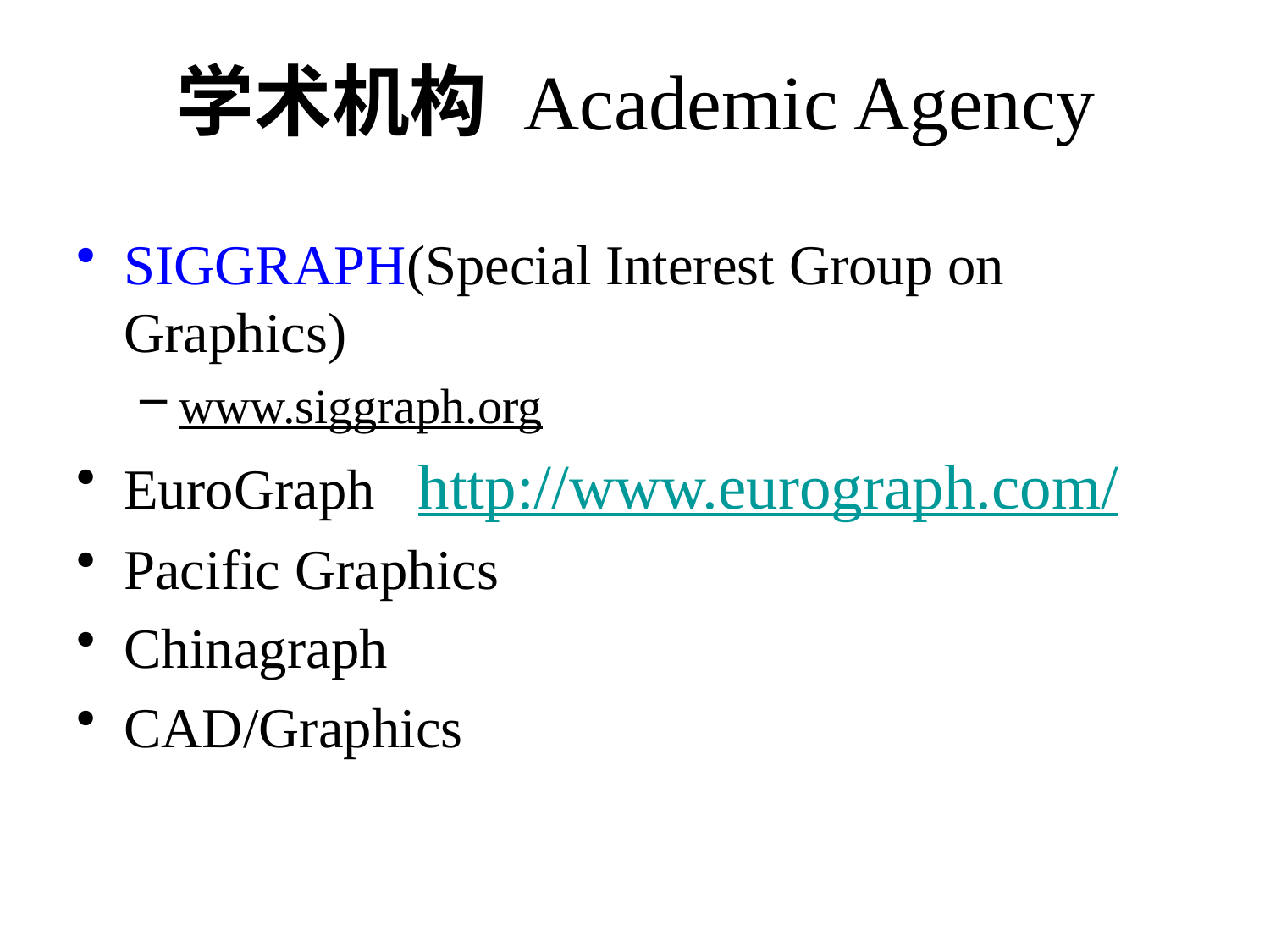

# 学术机构 Academic Agency
SIGGRAPH(Special Interest Group on Graphics)
www.siggraph.org
EuroGraph   http://www.eurograph.com/
Pacific Graphics
Chinagraph
CAD/Graphics